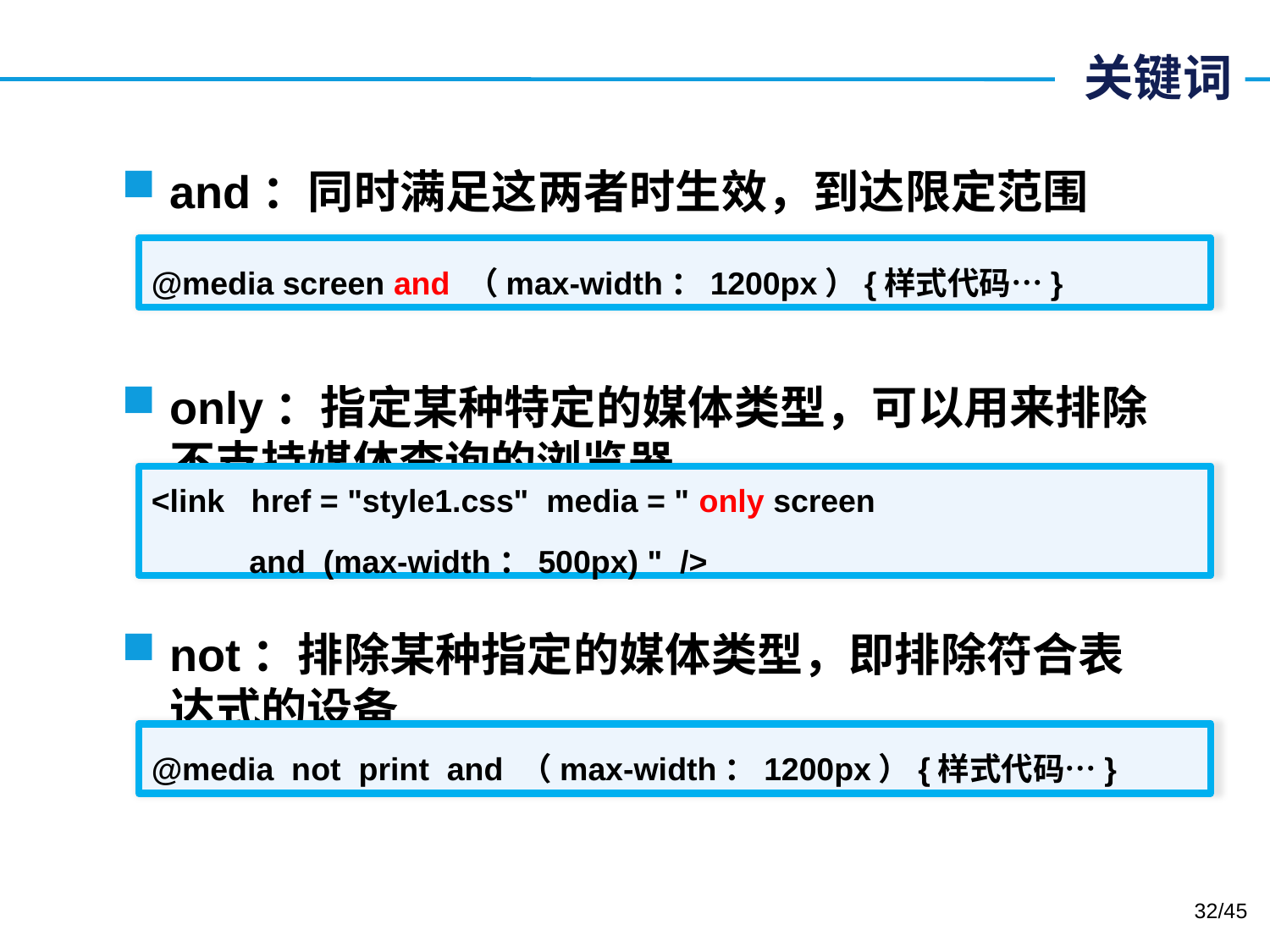

# 关键词
and：同时满足这两者时生效，到达限定范围

only：指定某种特定的媒体类型，可以用来排除不支持媒体查询的浏览器

not：排除某种指定的媒体类型，即排除符合表达式的设备

@media screen and （max-width：1200px）{样式代码…}
<link   href = "style1.css"  media = " only screen
           and  (max-width：500px) "  />
@media  not  print  and （max-width：1200px）{样式代码…}
32/45